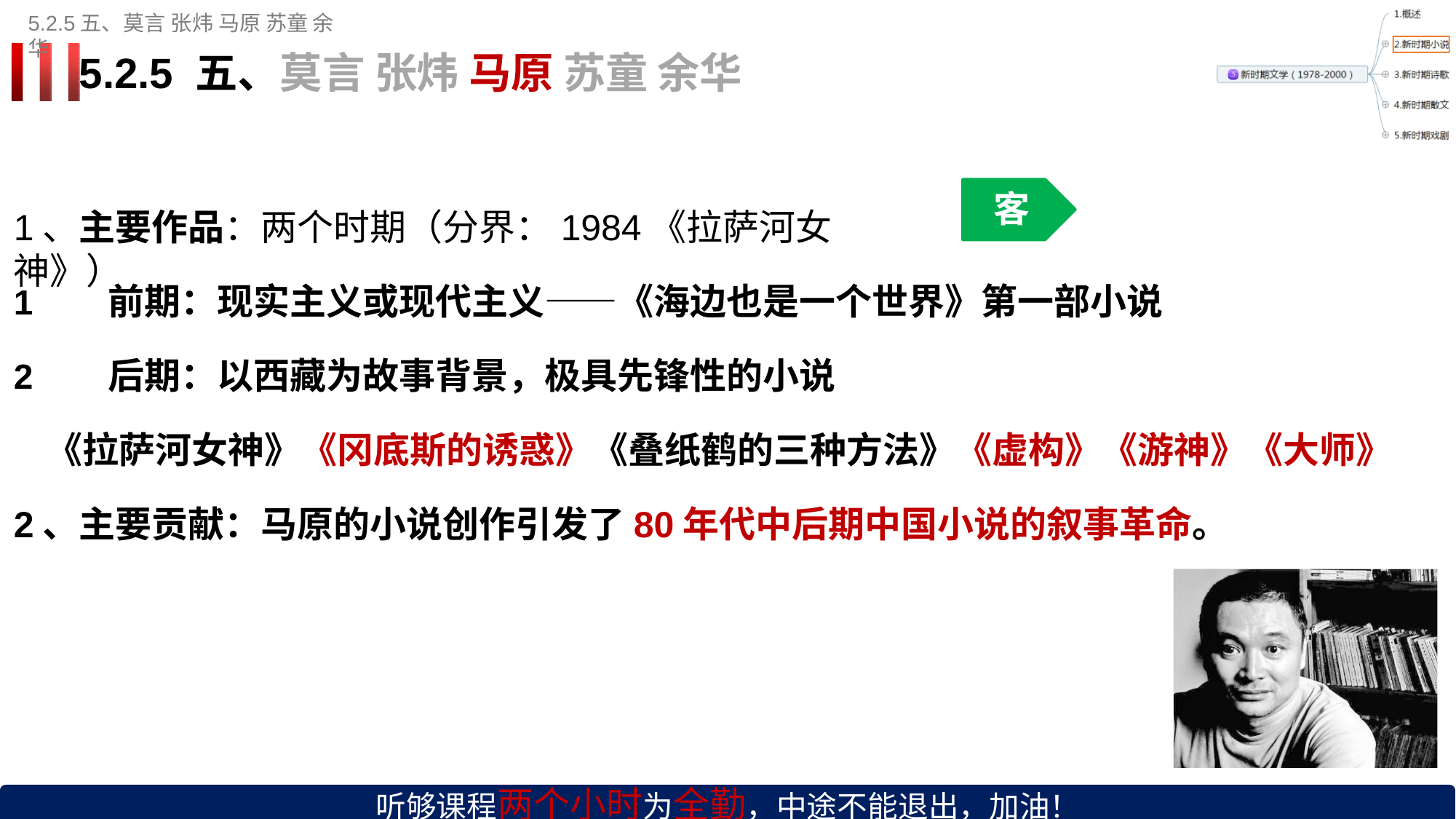

5.2.5五、莫言张炜 马原 苏童 余华

# 5.2.5 五、莫言 张炜 马原 苏童 余华

客
1、主要作品：两个时期（分界：1984《拉萨河女神》）
前期：现实主义或现代主义——《海边也是一个世界》第一部小说
后期：以西藏为故事背景，极具先锋性的小说
《拉萨河女神》《冈底斯的诱惑》《叠纸鹤的三种方法》《虚构》《游神》《大师》
2、主要贡献：马原的小说创作引发了80年代中后期中国小说的叙事革命。

听够课程两个小时为全勤，中途不能退出，加油！